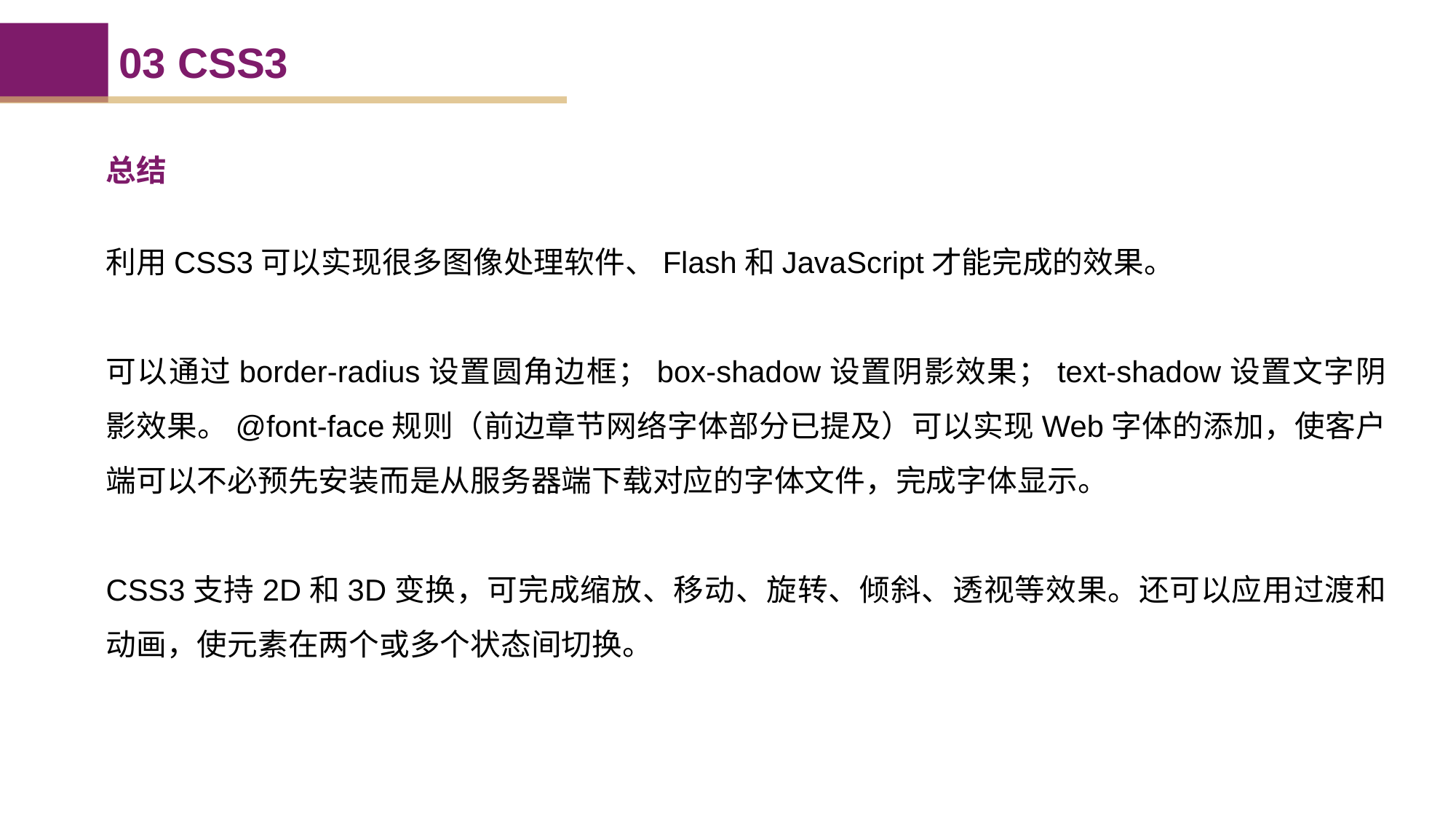

03 CSS3
总结
利用CSS3可以实现很多图像处理软件、Flash和JavaScript才能完成的效果。

可以通过border-radius设置圆角边框；box-shadow设置阴影效果；text-shadow设置文字阴影效果。@font-face规则（前边章节网络字体部分已提及）可以实现Web字体的添加，使客户端可以不必预先安装而是从服务器端下载对应的字体文件，完成字体显示。

CSS3支持2D和3D变换，可完成缩放、移动、旋转、倾斜、透视等效果。还可以应用过渡和动画，使元素在两个或多个状态间切换。
46